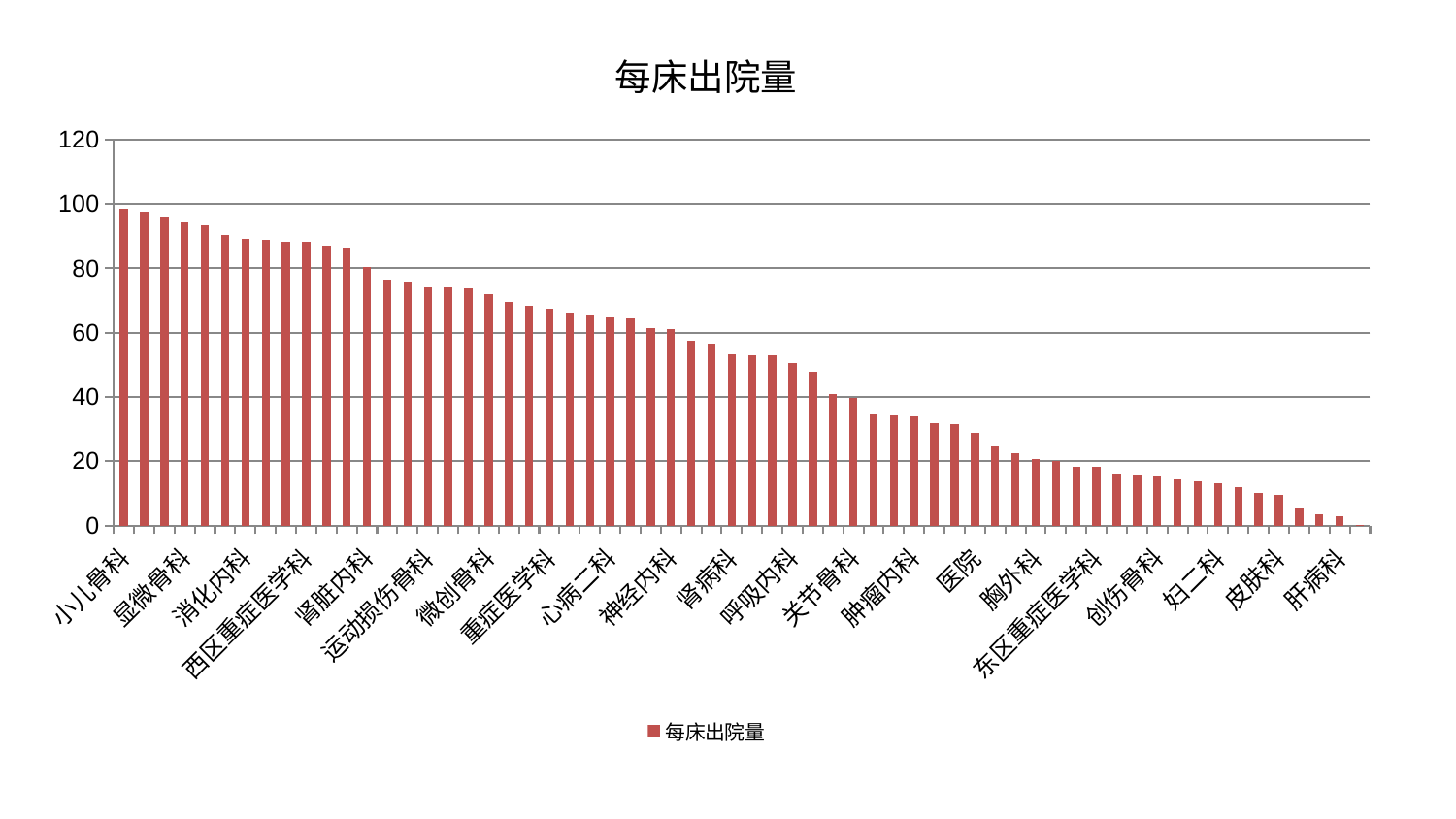

### Chart: 每床出院量

| Category | 每床出院量 |
|---|---|
| 小儿骨科 | 98.63103808450235 |
| 产科 | 97.68403033443145 |
| 神经外科 | 95.86124797449003 |
| 显微骨科 | 94.41842074567299 |
| 普通外科 | 93.28545084292404 |
| 治未病中心 | 90.25766553903827 |
| 消化内科 | 89.20848070395087 |
| 男科 | 88.90665137990467 |
| 泌尿外科 | 88.36902592536842 |
| 西区重症医学科 | 88.363967801959 |
| 脊柱骨科 | 86.93147733251587 |
| 脾胃病科 | 86.04377889556412 |
| 肾脏内科 | 80.57112192142073 |
| 身心医学科 | 76.24421309367857 |
| 中医经典科 | 75.4693349102493 |
| 运动损伤骨科 | 74.19109152029277 |
| 康复科 | 73.98357537625341 |
| 脑病二科 | 73.6521597167862 |
| 微创骨科 | 72.1209574291404 |
| 心病四科 | 69.63734107691921 |
| 肝胆外科 | 68.24634170388137 |
| 重症医学科 | 67.32561810401813 |
| 脾胃科消化科合并 | 66.08635798503497 |
| 血液科 | 65.23214027220483 |
| 心病二科 | 64.69138773177538 |
| 儿科 | 64.39502698396535 |
| 脑病三科 | 61.43262250078501 |
| 神经内科 | 61.230519081788515 |
| 推拿科 | 57.41375064948973 |
| 肛肠科 | 56.40651522620406 |
| 肾病科 | 53.27077668608637 |
| 风湿病科 | 53.062990978450905 |
| 妇科妇二科合并 | 52.82786043053234 |
| 呼吸内科 | 50.63213285248705 |
| 脑病一科 | 47.847676599591594 |
| 美容皮肤科 | 40.842266068569245 |
| 关节骨科 | 39.583083549787986 |
| 针灸科 | 34.42498465398953 |
| 小儿推拿科 | 34.115303706014345 |
| 肿瘤内科 | 34.05640437314743 |
| 综合内科 | 31.78824484425491 |
| 内分泌科 | 31.60133105800398 |
| 医院 | 28.751692675429897 |
| 妇科 | 24.470208740645184 |
| 眼科 | 22.571702632798818 |
| 胸外科 | 20.66690505265032 |
| 中医外治中心 | 20.122889371339703 |
| 心病三科 | 18.36847517344704 |
| 东区重症医学科 | 18.177122437619797 |
| 周围血管科 | 16.120641720286578 |
| 心病一科 | 15.728806408135831 |
| 创伤骨科 | 15.291096267506688 |
| 东区肾病科 | 14.305188323973827 |
| 心血管内科 | 13.76186812497009 |
| 妇二科 | 13.10168458925558 |
| 口腔科 | 11.818454445882987 |
| 耳鼻喉科 | 10.066711268244255 |
| 皮肤科 | 9.564378361332748 |
| 乳腺甲状腺外科 | 5.199084122934883 |
| 骨科 | 3.35658250494022 |
| 肝病科 | 2.9558297278028167 |
| 老年医学科 | 0.2976954573608026 |
256